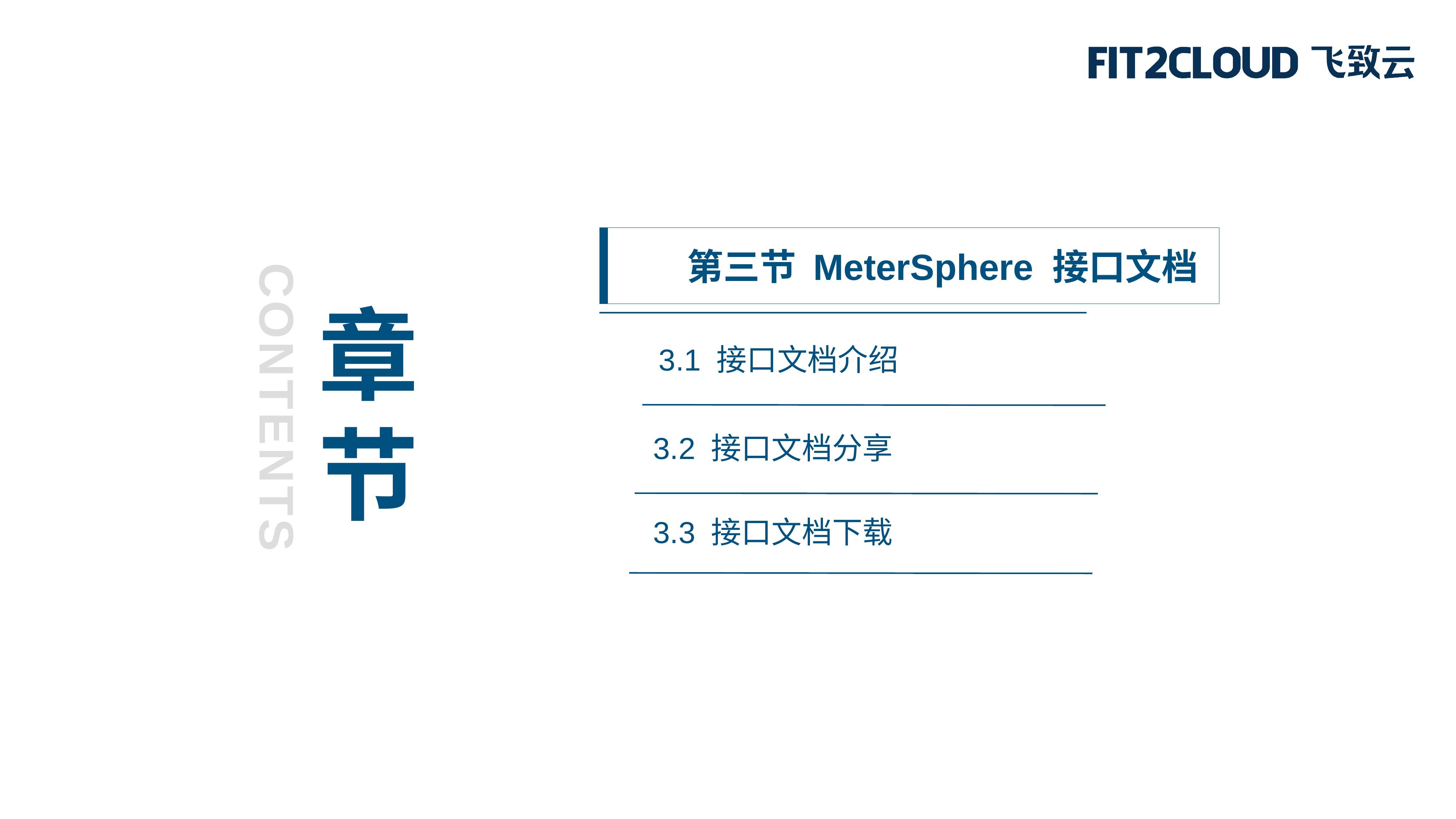

第三节 MeterSphere 接口文档

章
节

3.1 接口文档介绍
CONTENTS

3.2 接口文档分享

3.3 接口文档下载